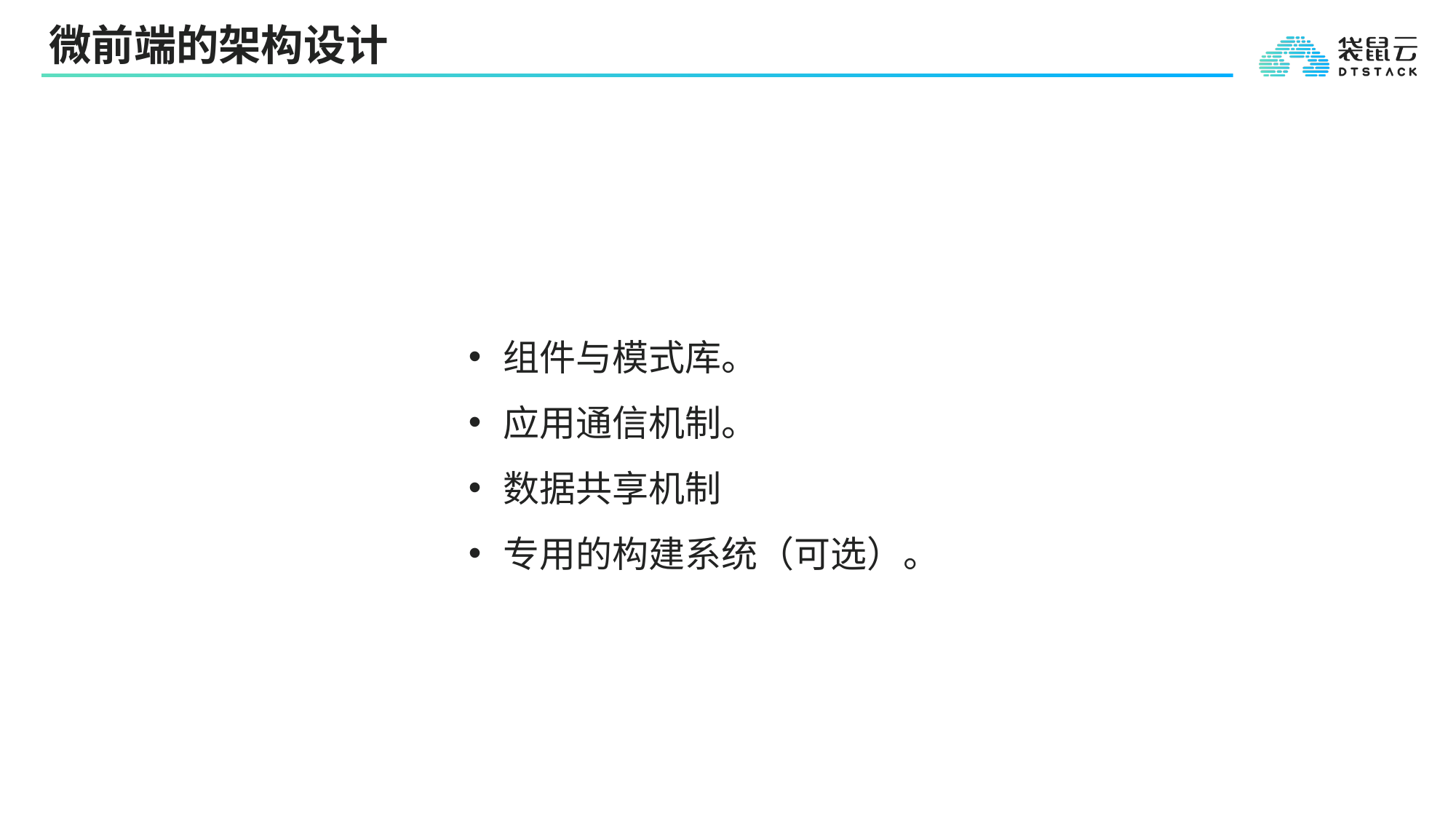

# 微前端的架构设计
组件与模式库。
应用通信机制。
数据共享机制
专用的构建系统（可选）。